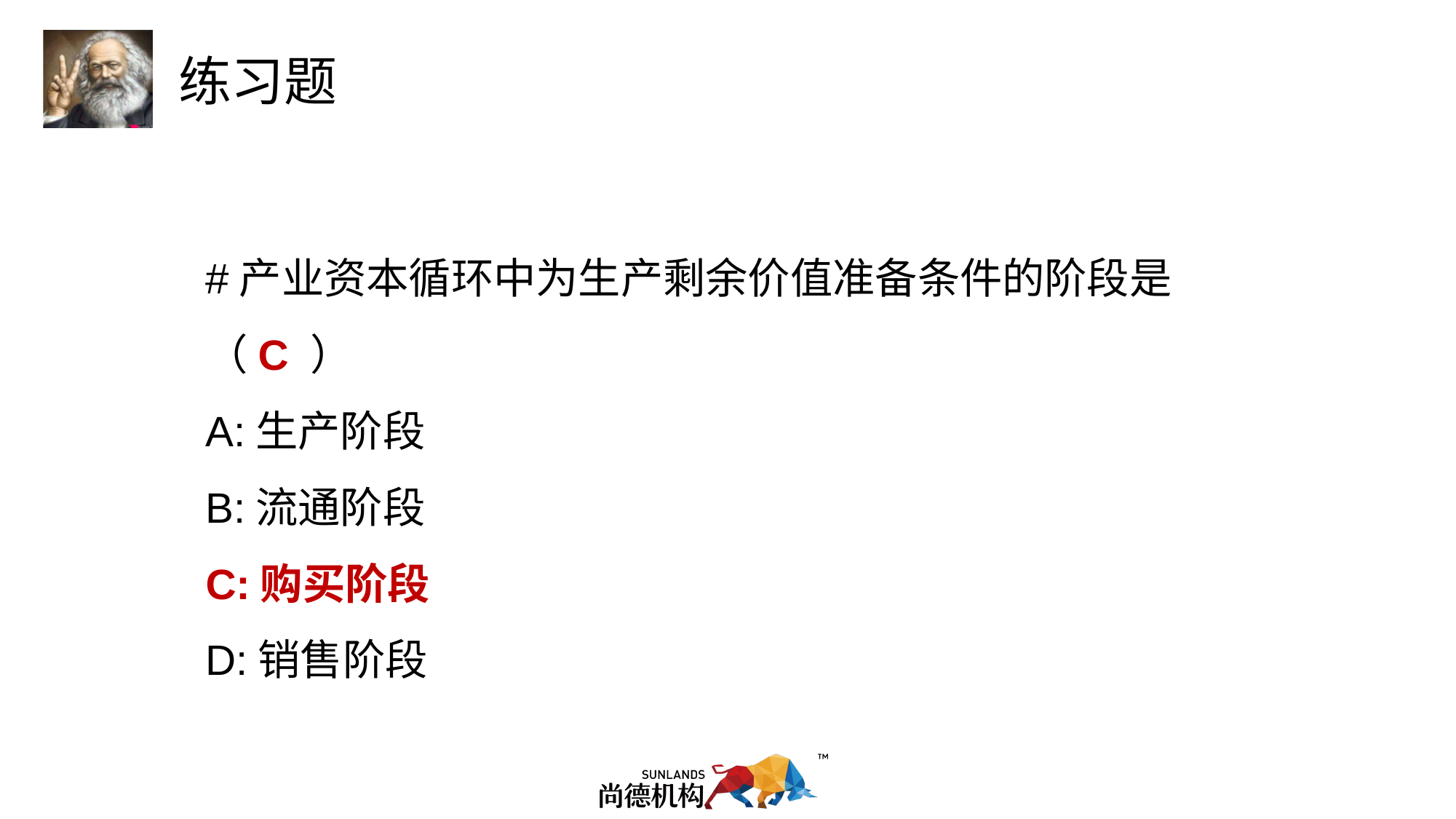

#产业资本循环中为生产剩余价值准备条件的阶段是（C ）
A:生产阶段
B:流通阶段
C:购买阶段
D:销售阶段